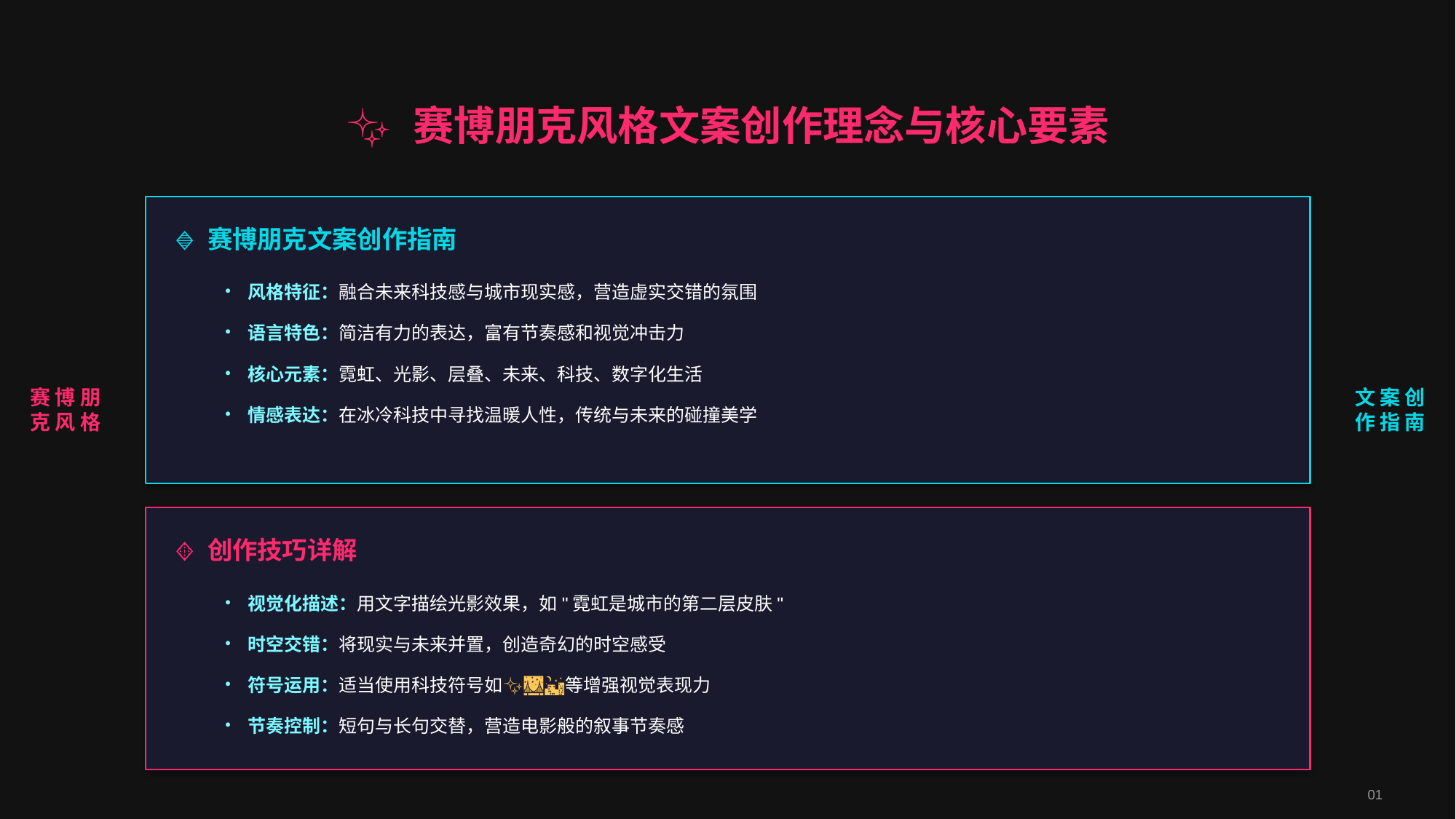

✨ 赛博朋克风格文案创作理念与核心要素
赛 博 朋 克 风 格
文 案 创 作 指 南

🔹 赛博朋克文案创作指南
• 风格特征：融合未来科技感与城市现实感，营造虚实交错的氛围
• 语言特色：简洁有力的表达，富有节奏感和视觉冲击力
• 核心元素：霓虹、光影、层叠、未来、科技、数字化生活
• 情感表达：在冰冷科技中寻找温暖人性，传统与未来的碰撞美学

🔸 创作技巧详解
• 视觉化描述：用文字描绘光影效果，如"霓虹是城市的第二层皮肤"
• 时空交错：将现实与未来并置，创造奇幻的时空感受
• 符号运用：适当使用科技符号如✨🌉🌃等增强视觉表现力
• 节奏控制：短句与长句交替，营造电影般的叙事节奏感
01